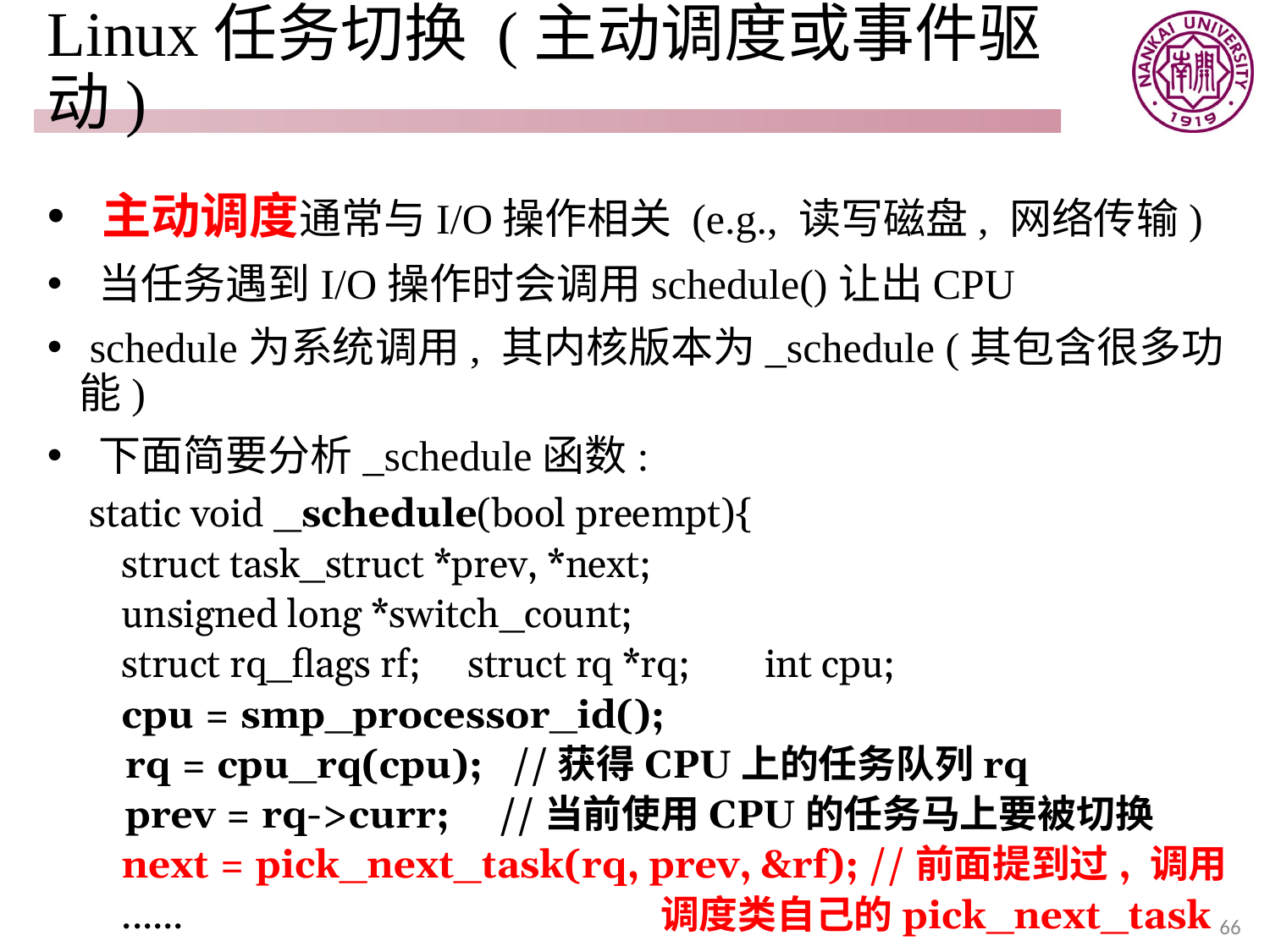

# Linux任务切换 (主动调度或事件驱动)
 主动调度通常与I/O操作相关 (e.g., 读写磁盘, 网络传输)
 当任务遇到I/O操作时会调用schedule()让出CPU
 schedule为系统调用, 其内核版本为_schedule (其包含很多功能)
 下面简要分析_schedule函数:
    static void _schedule(bool preempt){
        struct task_struct *prev, *next;
        unsigned long *switch_count;
        struct rq_flags rf;     struct rq *rq;        int cpu;
        cpu = smp_processor_id();
        rq = cpu_rq(cpu);   //获得CPU上的任务队列rq
        prev = rq->curr;     //当前使用CPU的任务马上要被切换
        next = pick_next_task(rq, prev, &rf); //前面提到过, 调用
        ......                                                调度类自己的pick_next_task
66